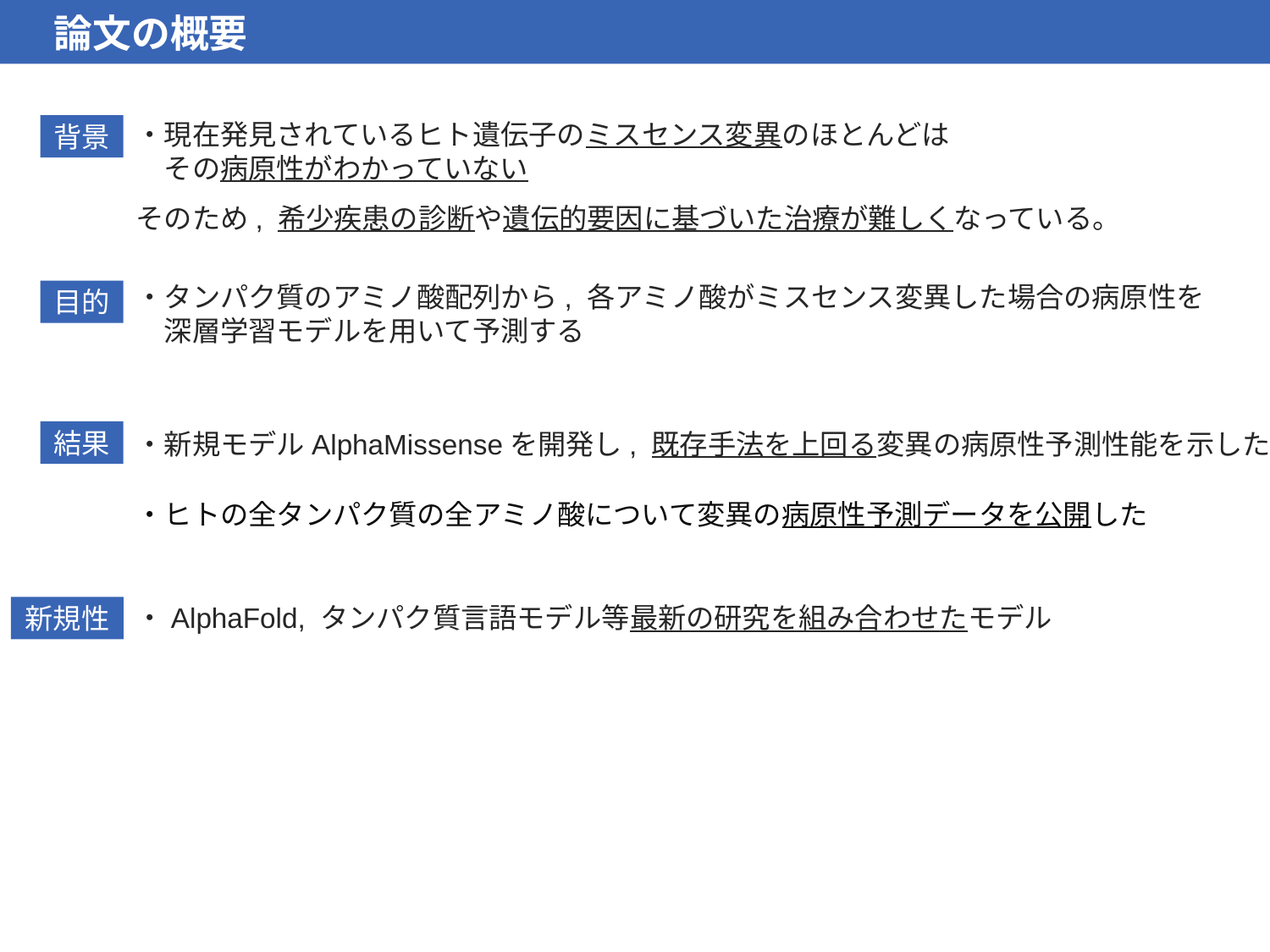

論文の概要
・現在発見されているヒト遺伝子のミスセンス変異のほとんどは
　その病原性がわかっていない
背景
そのため, 希少疾患の診断や遺伝的要因に基づいた治療が難しくなっている。
・タンパク質のアミノ酸配列から, 各アミノ酸がミスセンス変異した場合の病原性を
　深層学習モデルを用いて予測する
目的
・新規モデルAlphaMissenseを開発し, 既存手法を上回る変異の病原性予測性能を示した
結果
・ヒトの全タンパク質の全アミノ酸について変異の病原性予測データを公開した
・AlphaFold, タンパク質言語モデル等最新の研究を組み合わせたモデル
新規性